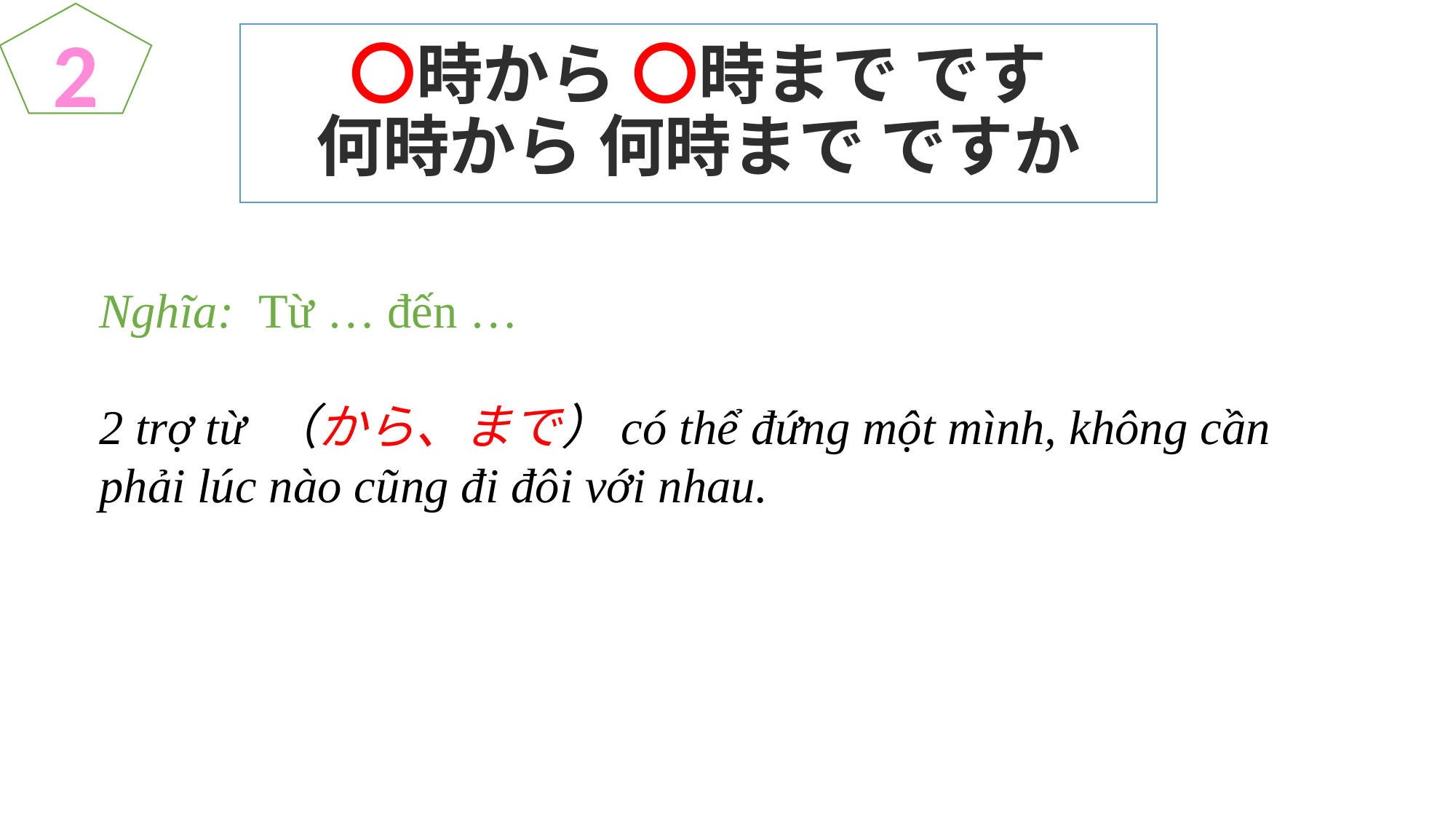

2
# 〇時から 〇時まで です 何時から 何時まで ですか
Nghĩa:  Từ … đến …
2 trợ từ （から、まで）có thể đứng một mình, không cần phải lúc nào cũng đi đôi với nhau.